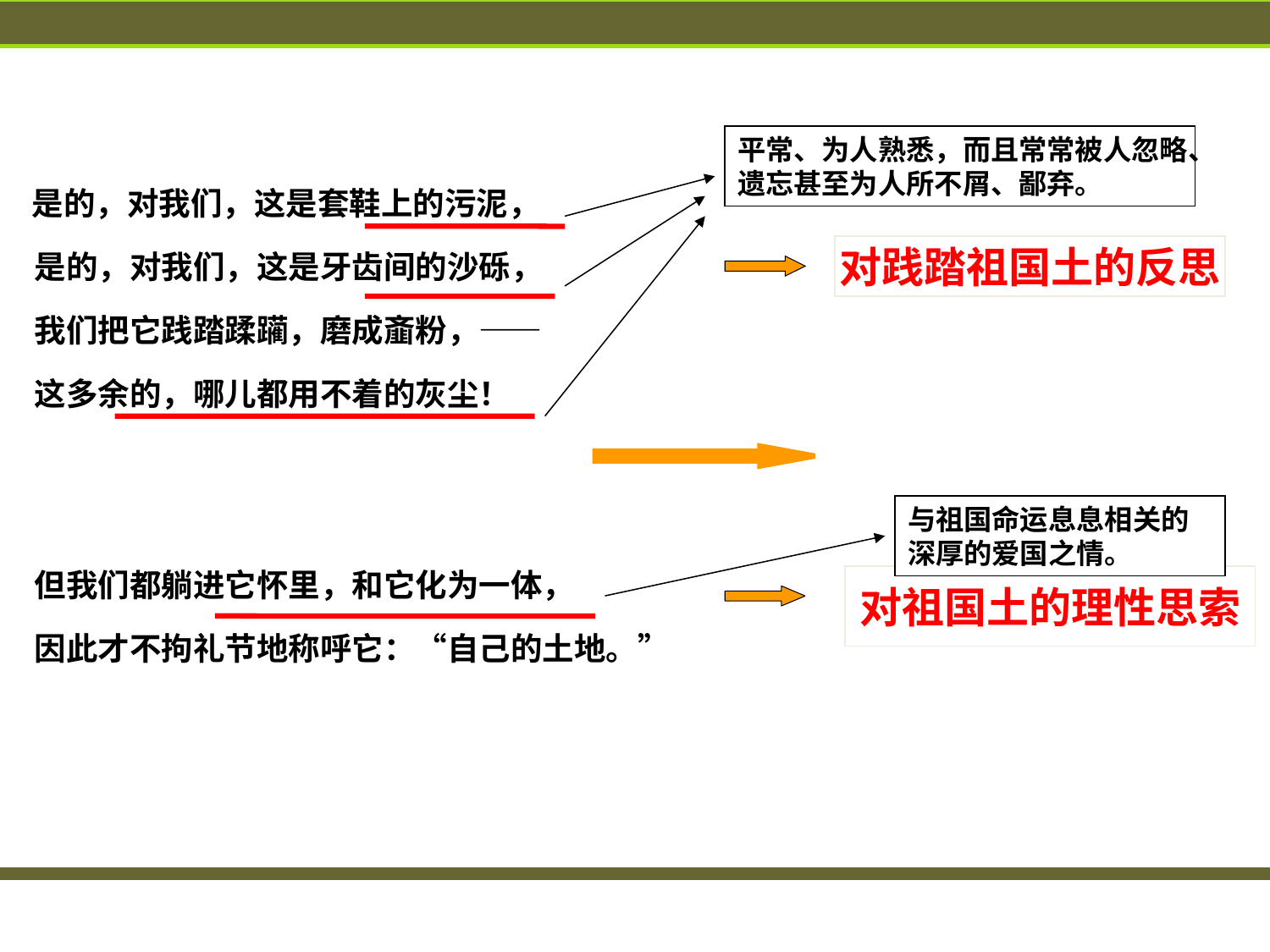

是的，对我们，这是套鞋上的污泥，
  是的，对我们，这是牙齿间的沙砾，
  我们把它践踏蹂躏，磨成齑粉，——
  这多余的，哪儿都用不着的灰尘！

  但我们都躺进它怀里，和它化为一体，
  因此才不拘礼节地称呼它：“自己的土地。”

平常、为人熟悉，而且常常被人忽略、
遗忘甚至为人所不屑、鄙弃。

对践踏祖国土的反思

与祖国命运息息相关的
深厚的爱国之情。

对祖国土的理性思索